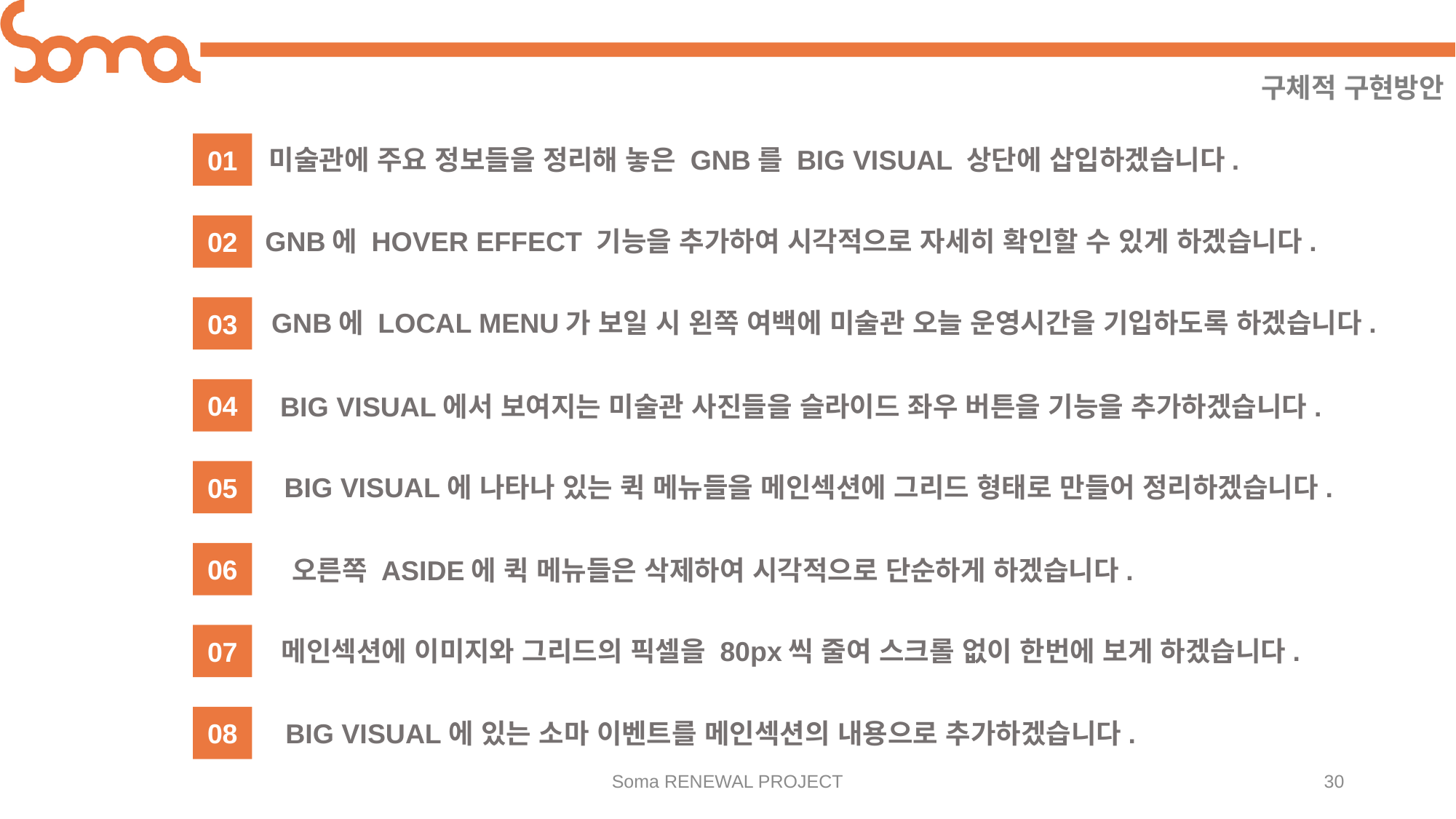

구체적 구현방안
01
미술관에 주요 정보들을 정리해 놓은 GNB를 BIG VISUAL 상단에 삽입하겠습니다.
02
GNB에 HOVER EFFECT 기능을 추가하여 시각적으로 자세히 확인할 수 있게 하겠습니다.
03
GNB에 LOCAL MENU가 보일 시 왼쪽 여백에 미술관 오늘 운영시간을 기입하도록 하겠습니다.
04
BIG VISUAL에서 보여지는 미술관 사진들을 슬라이드 좌우 버튼을 기능을 추가하겠습니다.
05
BIG VISUAL에 나타나 있는 퀵 메뉴들을 메인섹션에 그리드 형태로 만들어 정리하겠습니다.
06
오른쪽 ASIDE에 퀵 메뉴들은 삭제하여 시각적으로 단순하게 하겠습니다.
07
메인섹션에 이미지와 그리드의 픽셀을 80px씩 줄여 스크롤 없이 한번에 보게 하겠습니다.
08
BIG VISUAL에 있는 소마 이벤트를 메인섹션의 내용으로 추가하겠습니다.
Soma RENEWAL PROJECT
30